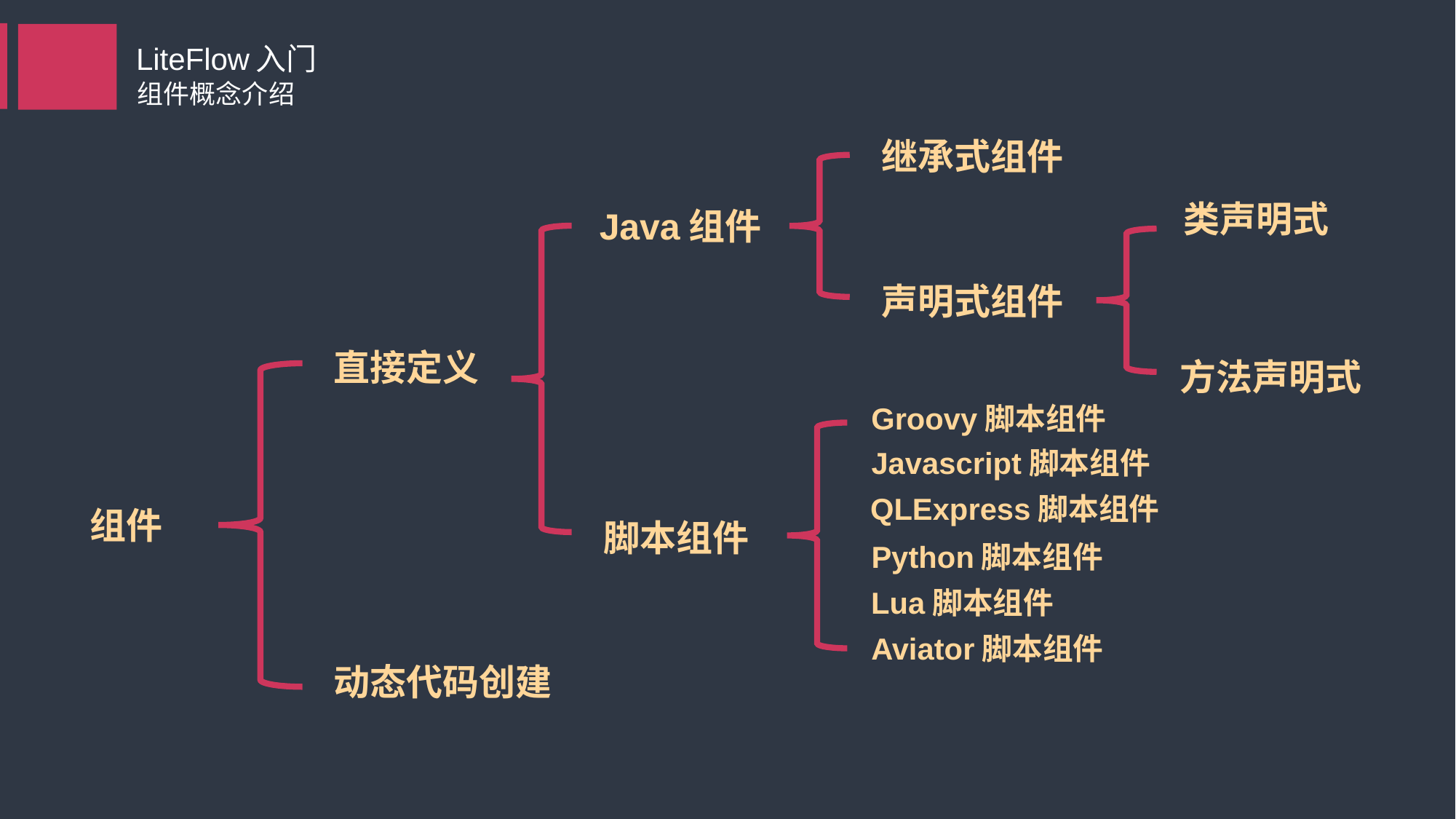

LiteFlow入门
组件概念介绍
继承式组件

类声明式
Java组件

声明式组件
直接定义
方法声明式

Groovy脚本组件

Javascript脚本组件
QLExpress脚本组件
组件
脚本组件
Python脚本组件
Lua脚本组件
Aviator脚本组件
动态代码创建